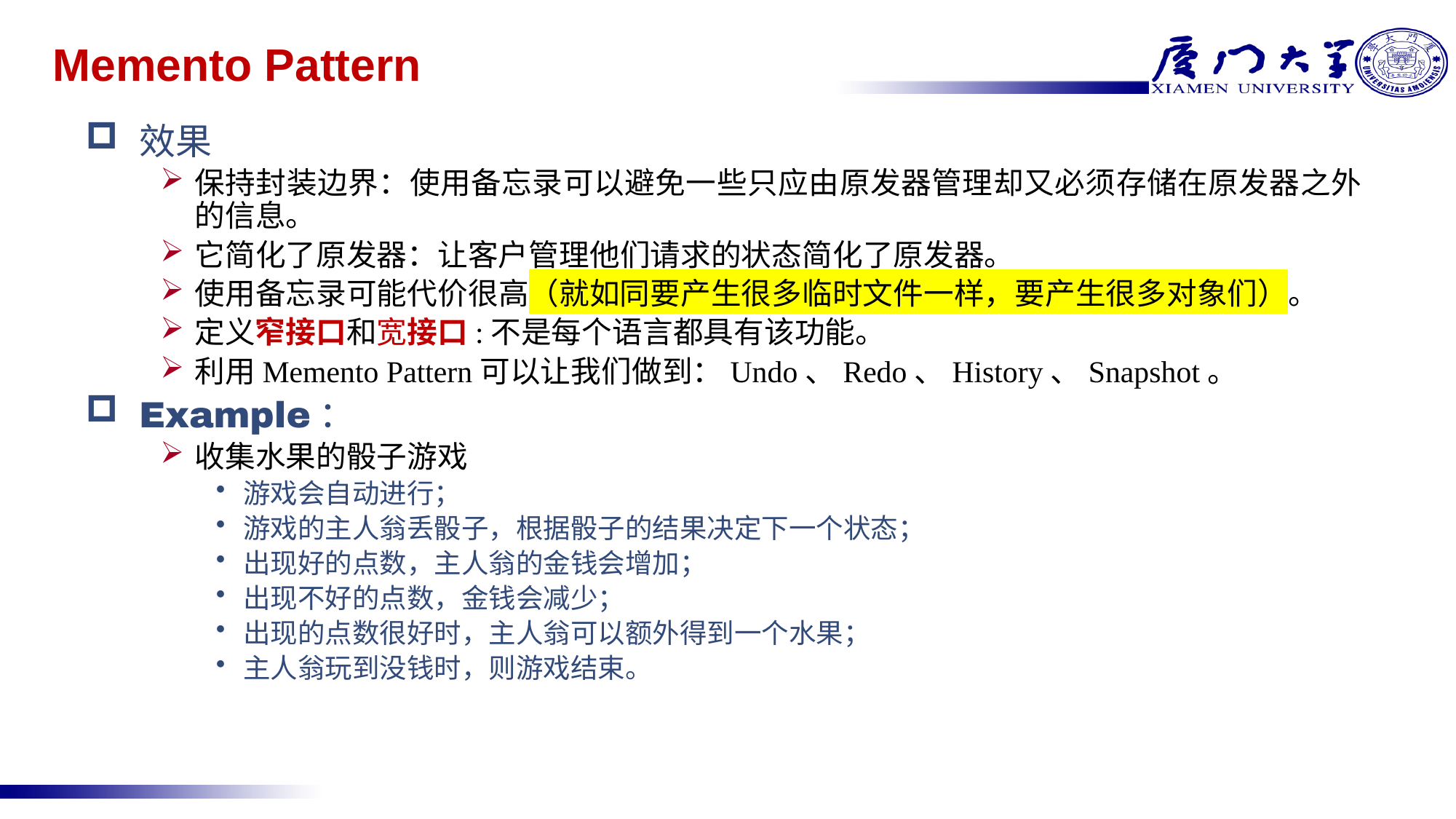

# Memento Pattern
效果
保持封装边界：使用备忘录可以避免一些只应由原发器管理却又必须存储在原发器之外的信息。
它简化了原发器：让客户管理他们请求的状态简化了原发器。
使用备忘录可能代价很高（就如同要产生很多临时文件一样，要产生很多对象们）。
定义窄接口和宽接口:不是每个语言都具有该功能。
利用Memento Pattern可以让我们做到：Undo、Redo、History、Snapshot。
Example：
收集水果的骰子游戏
游戏会自动进行；
游戏的主人翁丢骰子，根据骰子的结果决定下一个状态；
出现好的点数，主人翁的金钱会增加；
出现不好的点数，金钱会减少；
出现的点数很好时，主人翁可以额外得到一个水果；
主人翁玩到没钱时，则游戏结束。